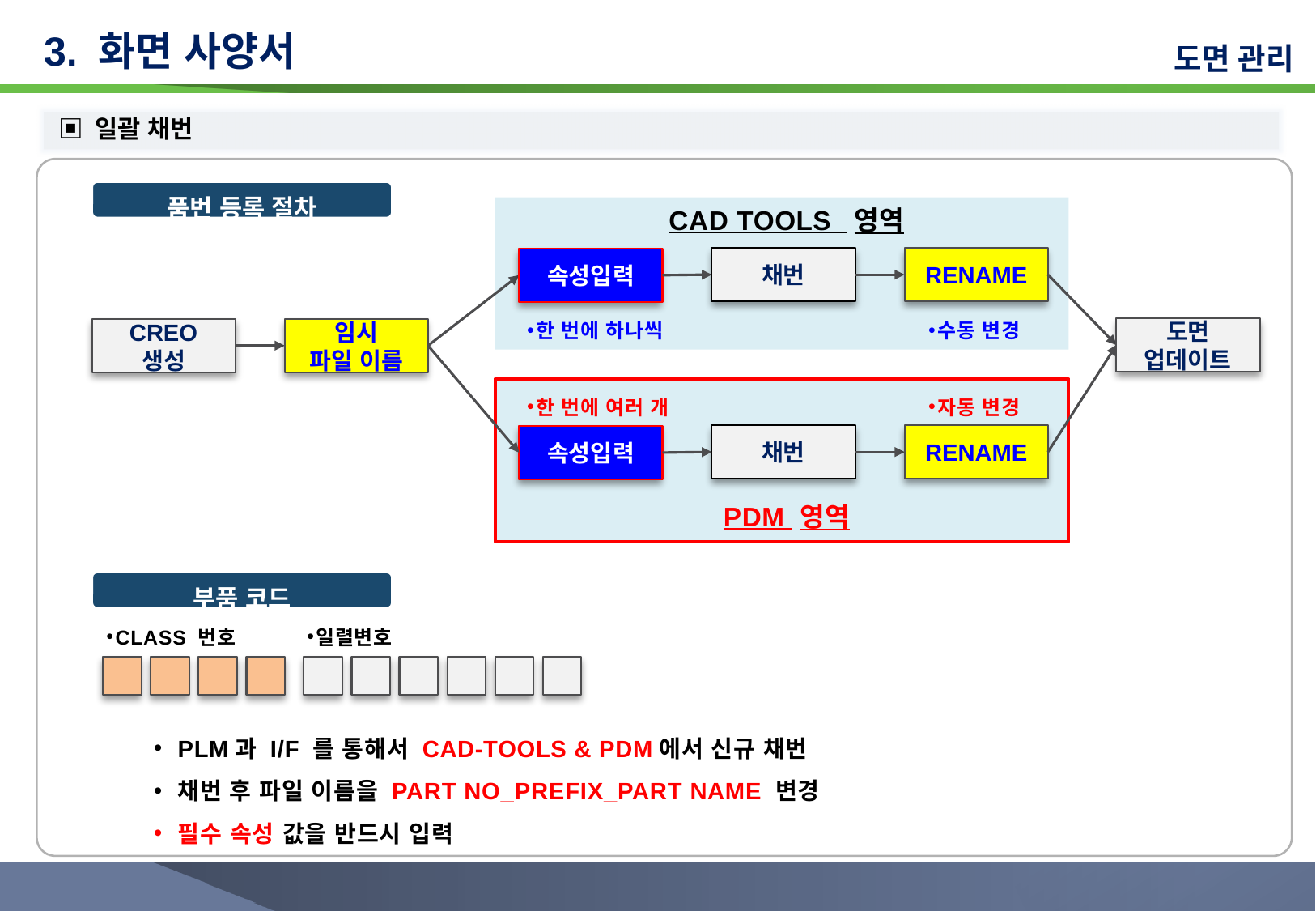

# 3. 화면 사양서
도면 관리

▣ 일괄 채번

품번 등록 절차

CAD TOOLS  영역
RENAME
채번
속성입력
한 번에 하나씩
수동 변경
도면
업데이트
CREO
생성
임시
파일 이름

한 번에 여러 개
자동 변경
RENAME
채번
속성입력
PDM 영역
부품 코드
CLASS 번호
일렬변호

PLM과 I/F 를 통해서 CAD-TOOLS & PDM에서 신규 채번
채번 후 파일 이름을 PART NO_PREFIX_PART NAME 변경
필수 속성 값을 반드시 입력